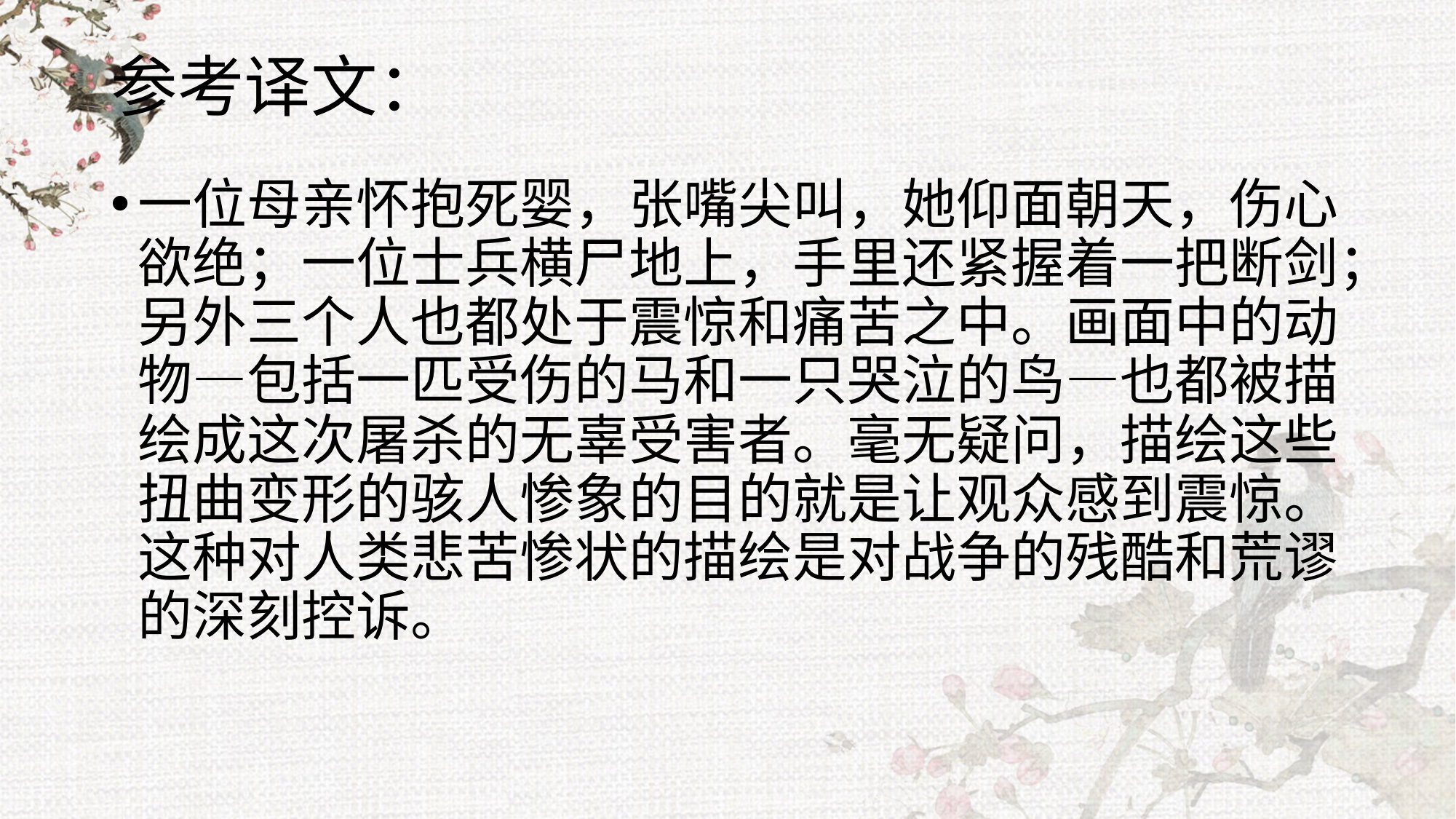

# 参考译文：
一位母亲怀抱死婴，张嘴尖叫，她仰面朝天，伤心欲绝；一位士兵横尸地上，手里还紧握着一把断剑；另外三个人也都处于震惊和痛苦之中。画面中的动物—包括一匹受伤的马和一只哭泣的鸟—也都被描绘成这次屠杀的无辜受害者。毫无疑问，描绘这些扭曲变形的骇人惨象的目的就是让观众感到震惊。这种对人类悲苦惨状的描绘是对战争的残酷和荒谬的深刻控诉。